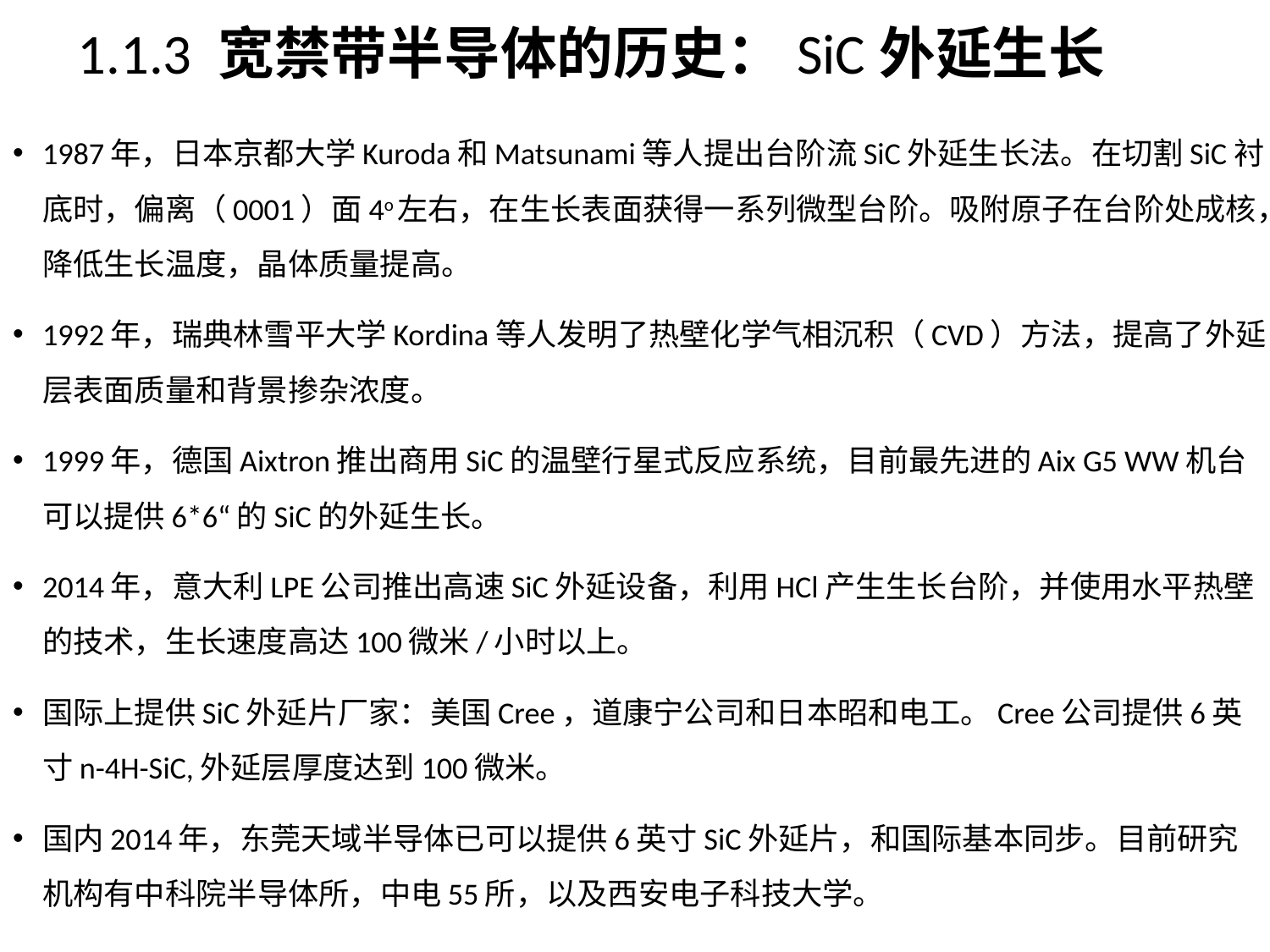

# 1.1.3 宽禁带半导体的历史：SiC外延生长
1987年，日本京都大学Kuroda和Matsunami等人提出台阶流SiC外延生长法。在切割SiC衬底时，偏离（0001）面4o左右，在生长表面获得一系列微型台阶。吸附原子在台阶处成核，降低生长温度，晶体质量提高。
1992年，瑞典林雪平大学Kordina等人发明了热壁化学气相沉积（CVD）方法，提高了外延层表面质量和背景掺杂浓度。
1999年，德国Aixtron推出商用SiC的温壁行星式反应系统，目前最先进的Aix G5 WW机台可以提供6*6“的SiC的外延生长。
2014年，意大利LPE公司推出高速SiC外延设备，利用HCl产生生长台阶，并使用水平热壁的技术，生长速度高达100微米/小时以上。
国际上提供SiC外延片厂家：美国Cree，道康宁公司和日本昭和电工。Cree公司提供6英寸n-4H-SiC,外延层厚度达到100微米。
国内2014年，东莞天域半导体已可以提供6英寸SiC外延片，和国际基本同步。目前研究机构有中科院半导体所，中电55所，以及西安电子科技大学。
22